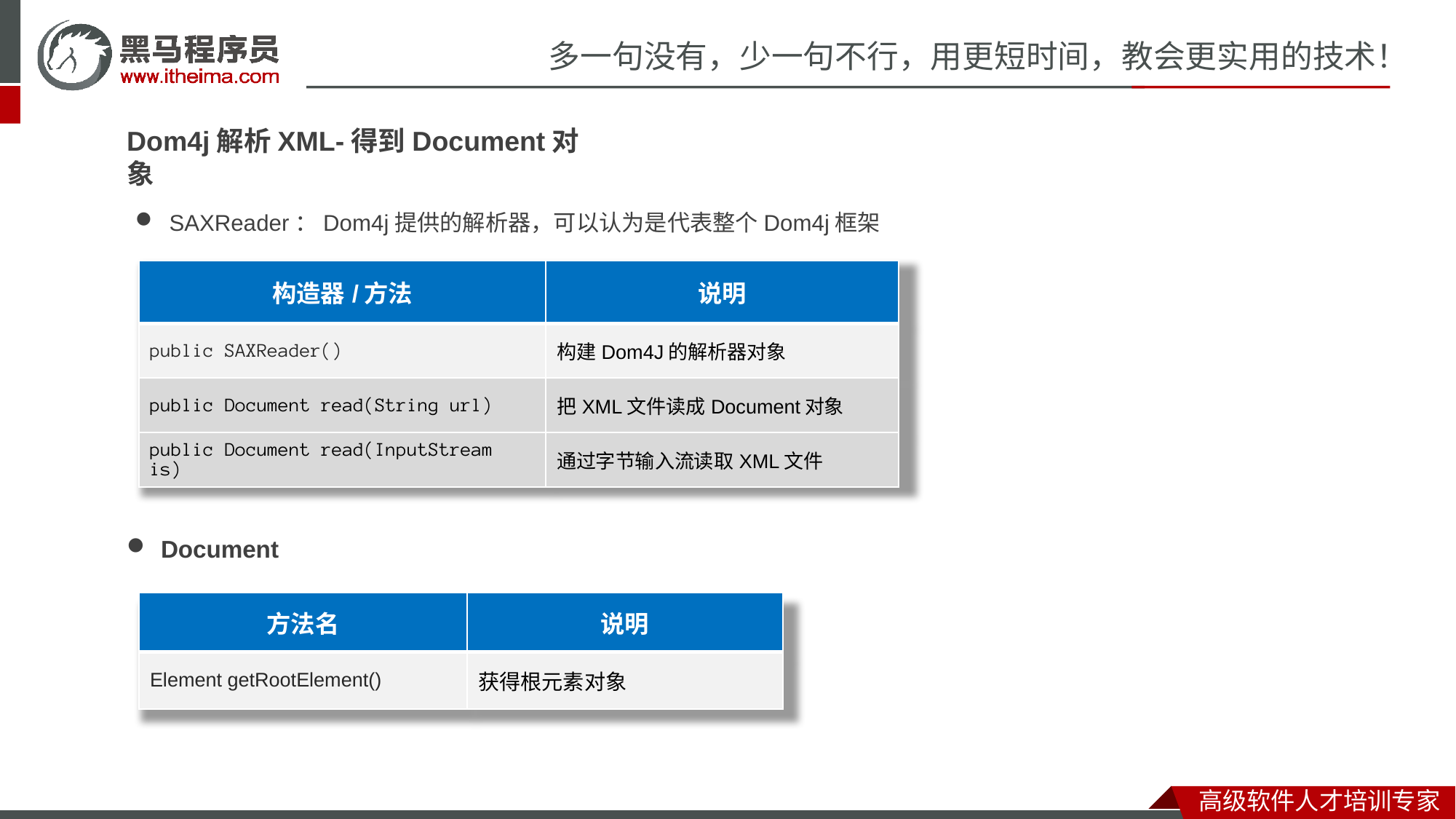

Dom4j解析XML-得到Document对象
SAXReader：Dom4j提供的解析器，可以认为是代表整个Dom4j框架
| 构造器/方法 | 说明 |
| --- | --- |
| public SAXReader() | 构建Dom4J的解析器对象 |
| public Document read(String url) | 把XML文件读成Document对象 |
| public Document read(InputStream is) | 通过字节输入流读取XML文件 |
Document
| 方法名 | 说明 |
| --- | --- |
| Element getRootElement() | 获得根元素对象 |